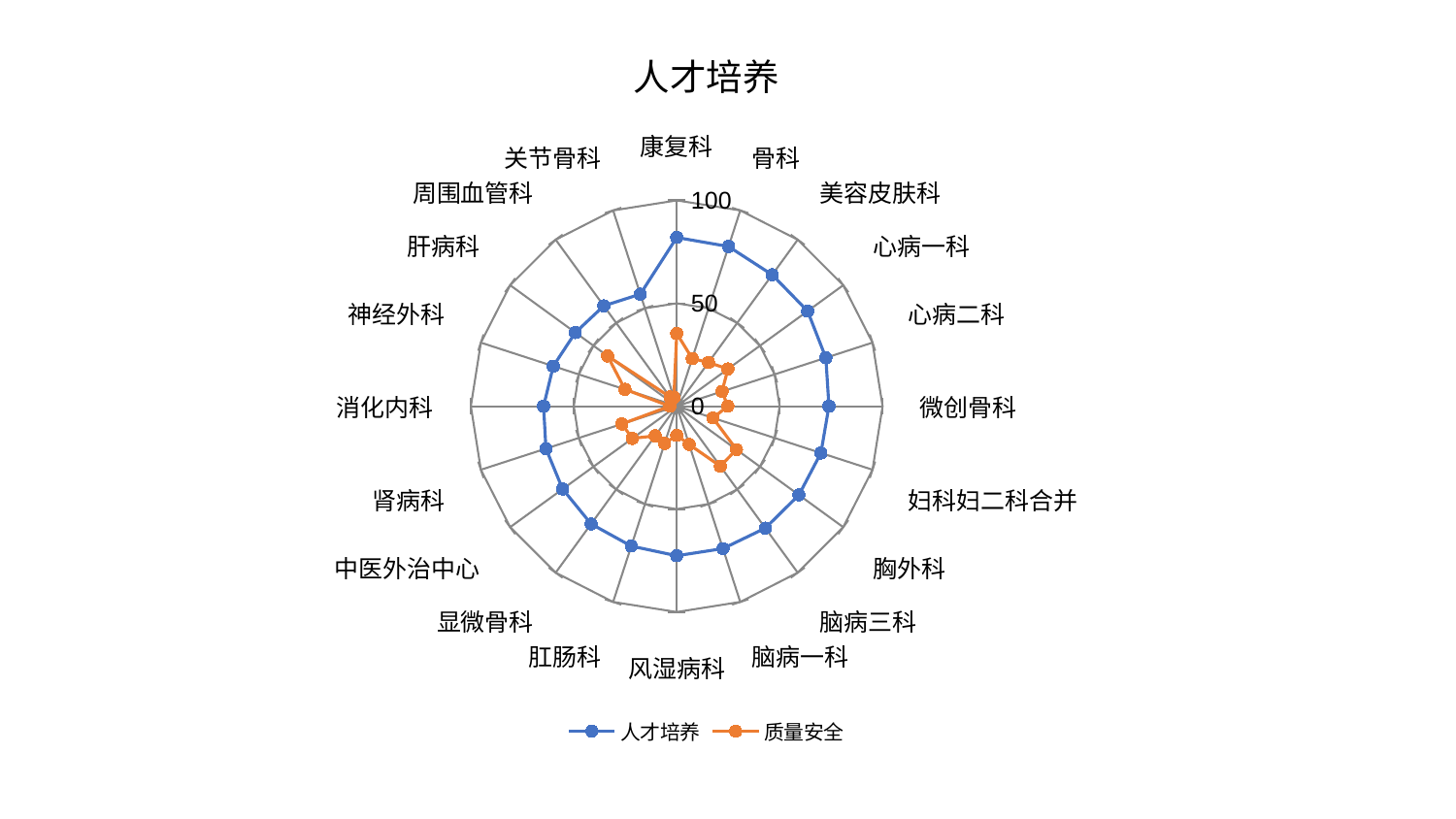

### Chart: 人才培养

| Category | 人才培养 | 质量安全 |
|---|---|---|
| 康复科 | 81.98122493544123 | 35.349764399570475 |
| 骨科 | 81.57927248730438 | 24.348726652872248 |
| 美容皮肤科 | 78.91558198952704 | 26.27267531549531 |
| 心病一科 | 78.61087831420814 | 30.771162637026578 |
| 心病二科 | 76.17493540472454 | 23.176449164840257 |
| 微创骨科 | 73.95547818902116 | 24.81664914979516 |
| 妇科妇二科合并 | 73.66017277969321 | 18.52796663442821 |
| 胸外科 | 73.37223967023482 | 35.897108619808094 |
| 脑病三科 | 73.25533003522007 | 36.04550962878505 |
| 脑病一科 | 72.76397602386255 | 19.560466653951632 |
| 风湿病科 | 72.66218479867273 | 14.186532848863857 |
| 肛肠科 | 71.45524904339607 | 19.022495660839965 |
| 显微骨科 | 70.72849095038119 | 17.82995669355077 |
| 中医外治中心 | 68.4873935675524 | 26.657606428038434 |
| 肾病科 | 66.77933182347907 | 27.986614583121025 |
| 消化内科 | 64.66063182285309 | 3.313761087504241 |
| 神经外科 | 63.02476391249099 | 26.426751315166126 |
| 肝病科 | 60.857633464770025 | 41.520835737623926 |
| 周围血管科 | 60.275552959770685 | 5.506456471307845 |
| 关节骨科 | 57.24171238771464 | 4.472165326329858 |
66